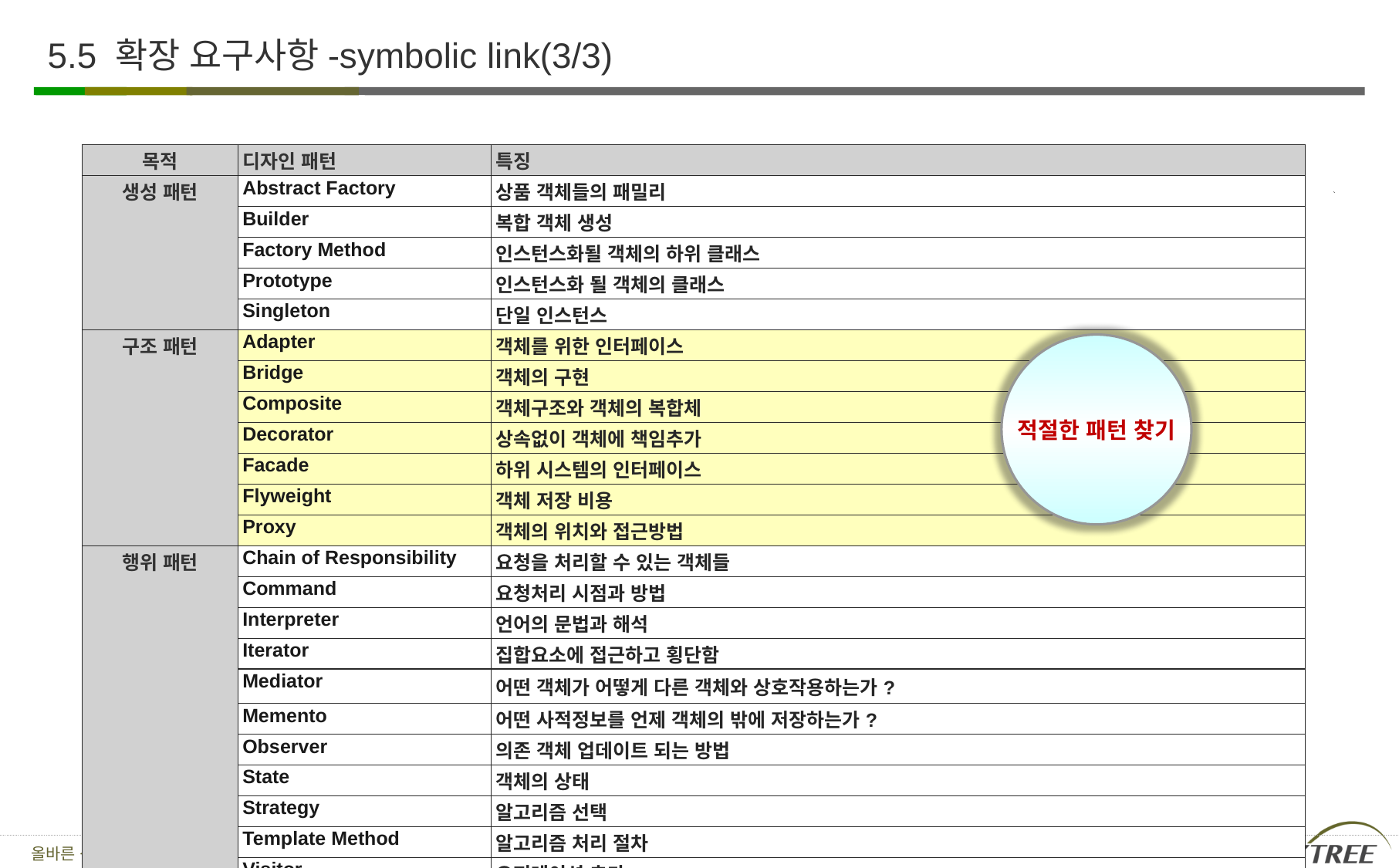

# 5.5 확장 요구사항-symbolic link(3/3)
| 목적 | 디자인 패턴 | 특징 |
| --- | --- | --- |
| 생성 패턴 | Abstract Factory | 상품 객체들의 패밀리 |
|  | Builder | 복합 객체 생성 |
|  | Factory Method | 인스턴스화될 객체의 하위 클래스 |
|  | Prototype | 인스턴스화 될 객체의 클래스 |
|  | Singleton | 단일 인스턴스 |
| 구조 패턴 | Adapter | 객체를 위한 인터페이스 |
|  | Bridge | 객체의 구현 |
|  | Composite | 객체구조와 객체의 복합체 |
|  | Decorator | 상속없이 객체에 책임추가 |
|  | Facade | 하위 시스템의 인터페이스 |
|  | Flyweight | 객체 저장 비용 |
|  | Proxy | 객체의 위치와 접근방법 |
| 행위 패턴 | Chain of Responsibility | 요청을 처리할 수 있는 객체들 |
|  | Command | 요청처리 시점과 방법 |
|  | Interpreter | 언어의 문법과 해석 |
|  | Iterator | 집합요소에 접근하고 횡단함 |
|  | Mediator | 어떤 객체가 어떻게 다른 객체와 상호작용하는가? |
|  | Memento | 어떤 사적정보를 언제 객체의 밖에 저장하는가? |
|  | Observer | 의존 객체 업데이트 되는 방법 |
|  | State | 객체의 상태 |
|  | Strategy | 알고리즘 선택 |
|  | Template Method | 알고리즘 처리 절차 |
|  | Visitor | 오퍼레이션 추가 |
적절한 패턴 찾기